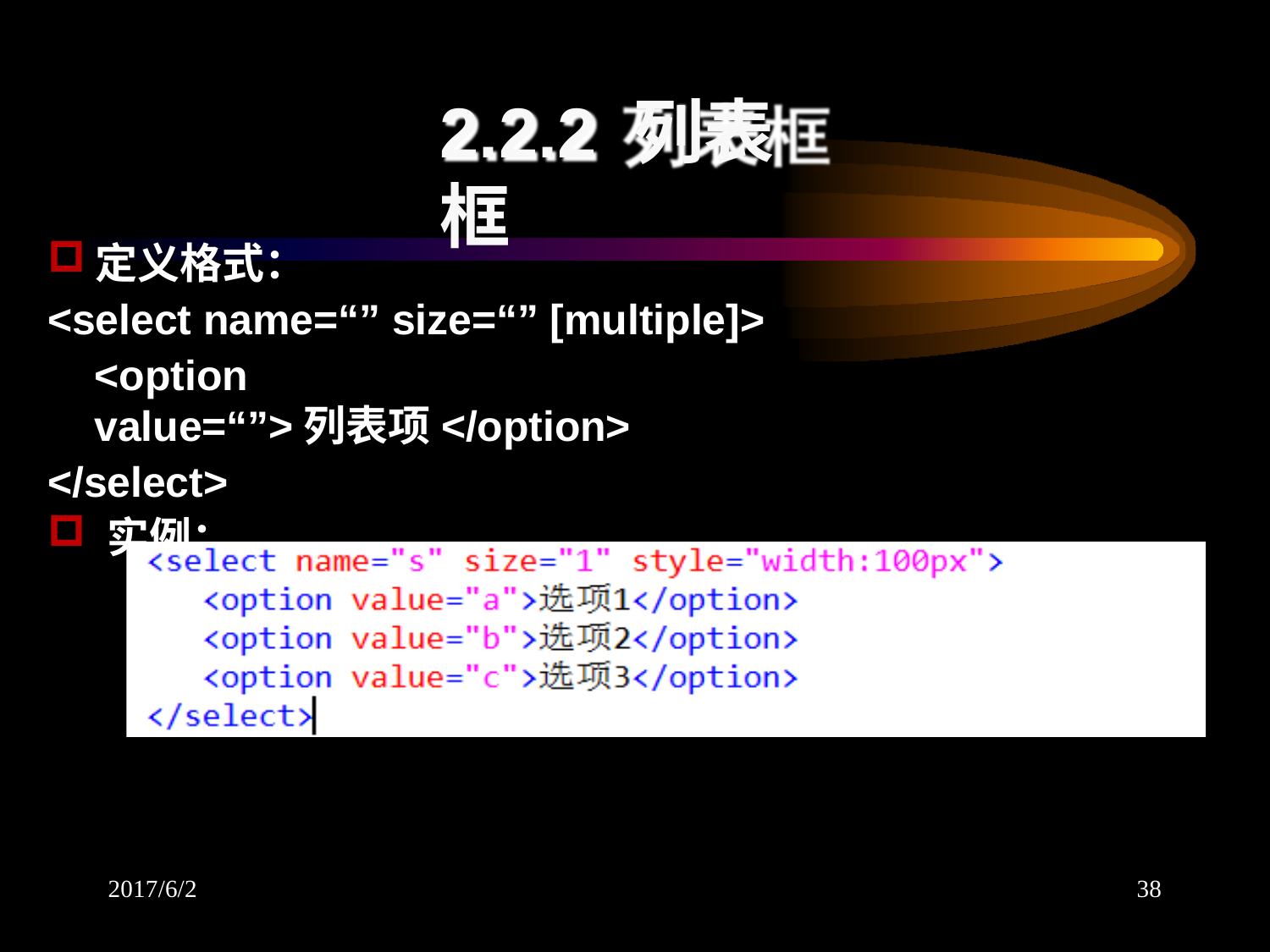

# 2.2.2 列表框

定义格式：
<select name=“” size=“” [multiple]>
<option value=“”>列表项</option>
</select>
实例：

2017/6/2
38